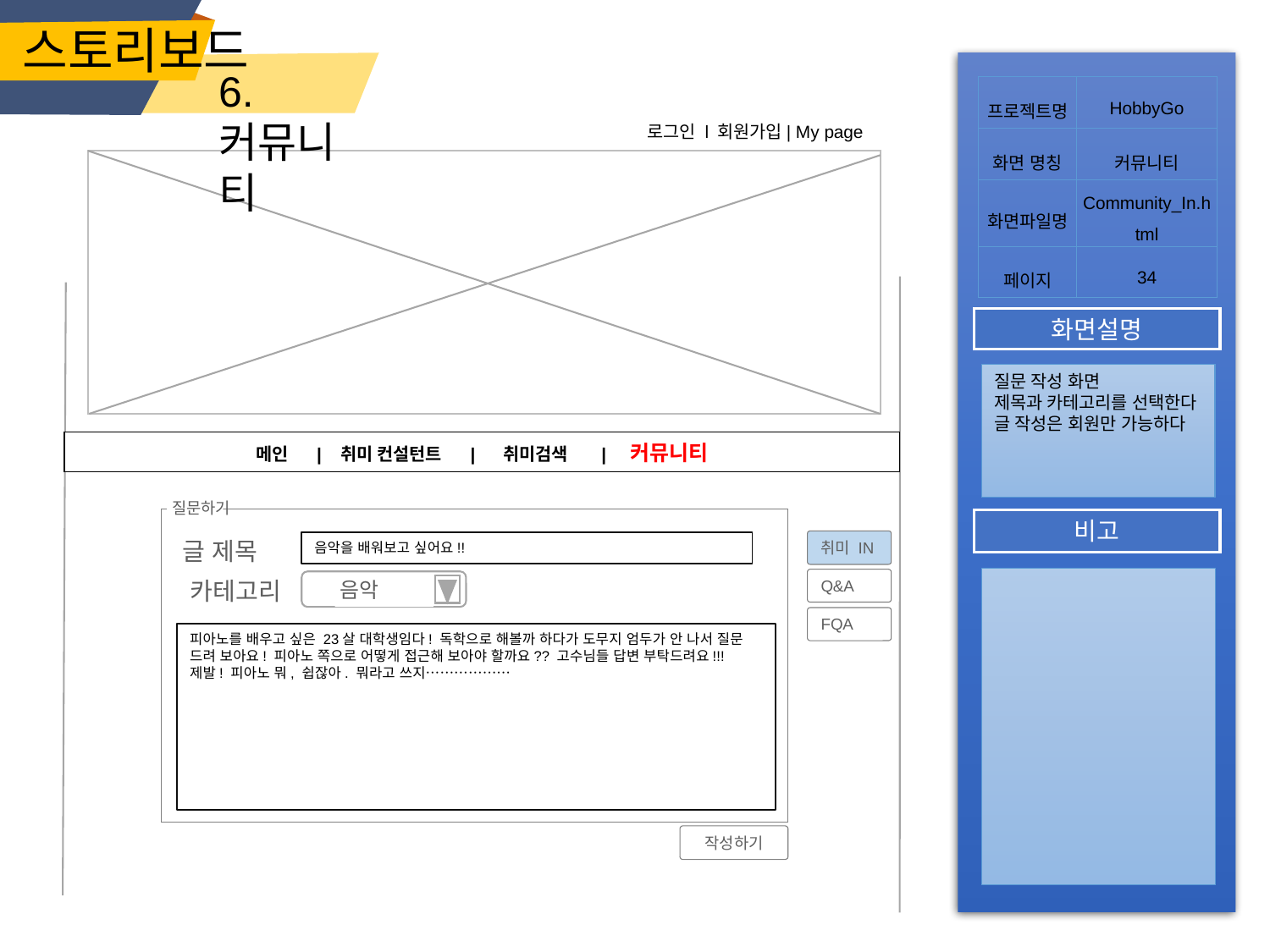

스토리보드

6.커뮤니티
| 프로젝트명 | HobbyGo |
| --- | --- |
| 화면 명칭 | 커뮤니티 |
| 화면파일명 | Community\_In.html |
| 페이지 | 34 |
 로그인 l 회원가입| My page

화면설명
질문 작성 화면
제목과 카테고리를 선택한다
글 작성은 회원만 가능하다
메인     |   취미 컨설턴트     |     취미검색      |    커뮤니티
질문하기

비고
취미 IN
음악을 배워보고 싶어요!!
글 제목

Q&A

카테고리

음악
FQA
피아노를 배우고 싶은 23살 대학생임다! 독학으로 해볼까 하다가 도무지 엄두가 안 나서 질문 드려 보아요! 피아노 쪽으로 어떻게 접근해 보아야 할까요?? 고수님들 답변 부탁드려요!!!
제발! 피아노 뭐, 쉽잖아. 뭐라고 쓰지………………

작성하기